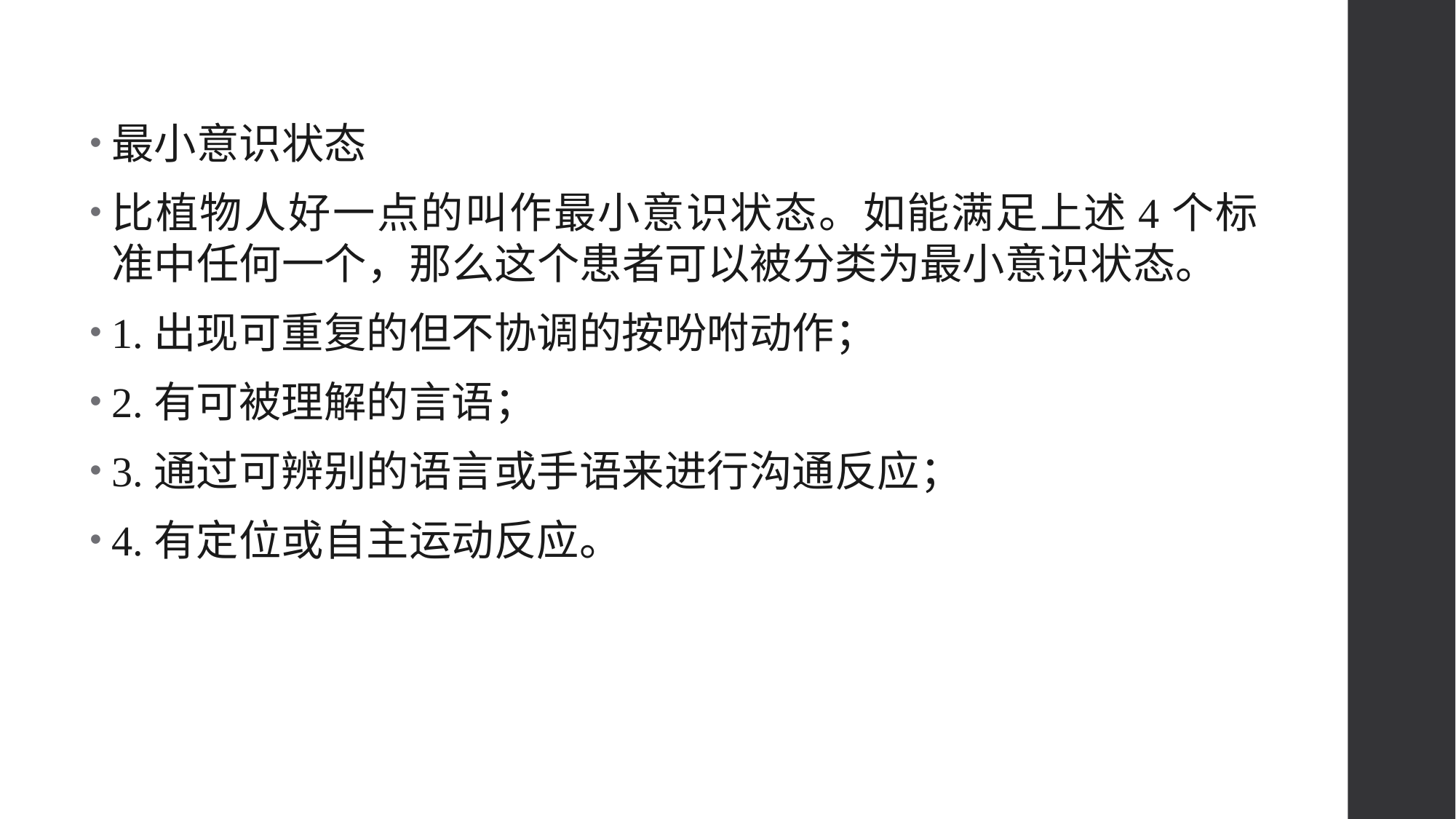

最小意识状态
比植物人好一点的叫作最小意识状态。如能满足上述4个标准中任何一个，那么这个患者可以被分类为最小意识状态。
1.出现可重复的但不协调的按吩咐动作；
2.有可被理解的言语；
3.通过可辨别的语言或手语来进行沟通反应；
4.有定位或自主运动反应。